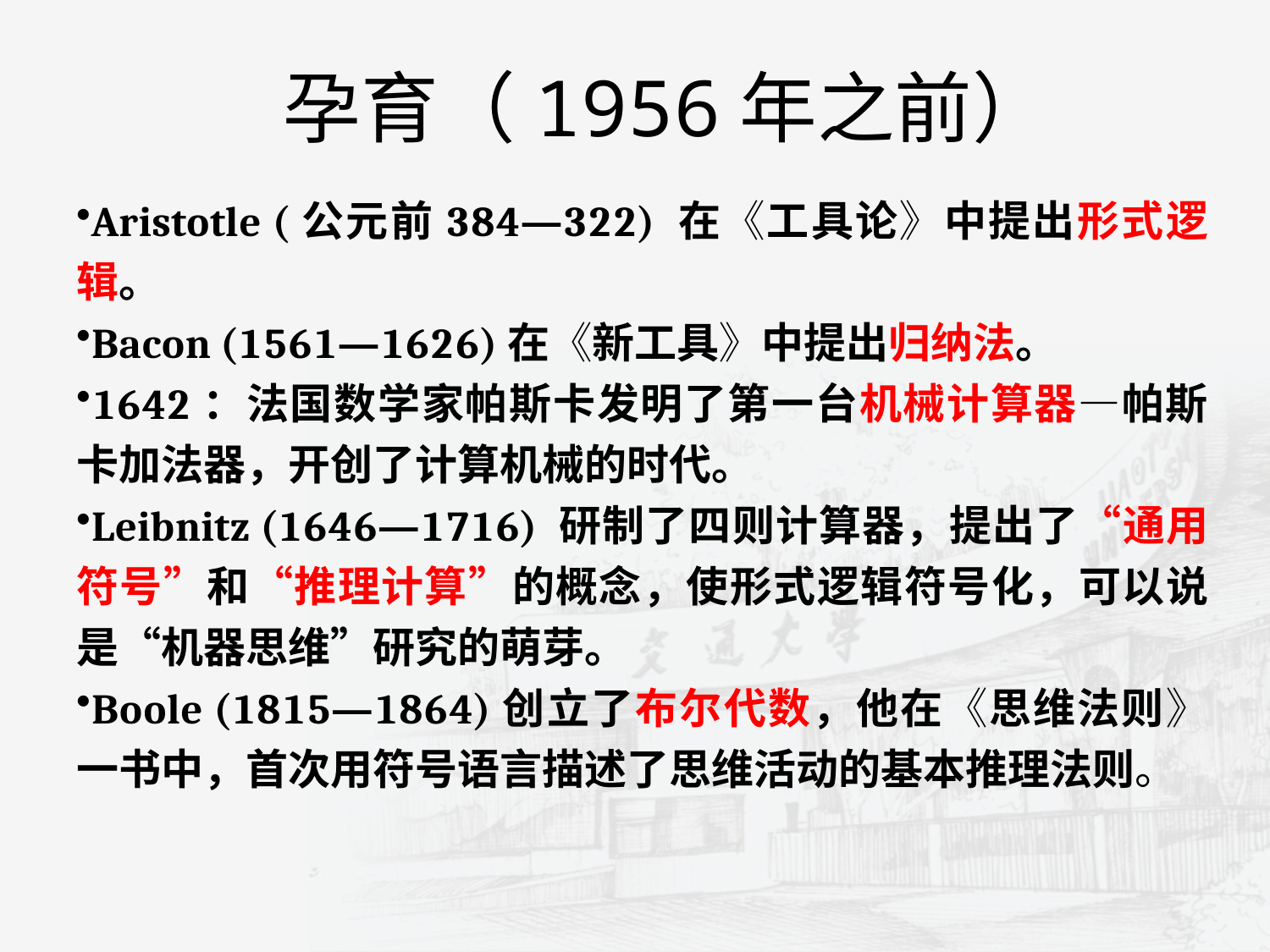

孕育（1956年之前）
Aristotle (公元前384—322) 在《工具论》中提出形式逻辑。
Bacon (1561—1626)在《新工具》中提出归纳法。
1642：法国数学家帕斯卡发明了第一台机械计算器—帕斯卡加法器，开创了计算机械的时代。
Leibnitz (1646—1716) 研制了四则计算器，提出了“通用符号”和“推理计算”的概念，使形式逻辑符号化，可以说是“机器思维”研究的萌芽。
Boole (1815—1864)创立了布尔代数，他在《思维法则》一书中，首次用符号语言描述了思维活动的基本推理法则。
23